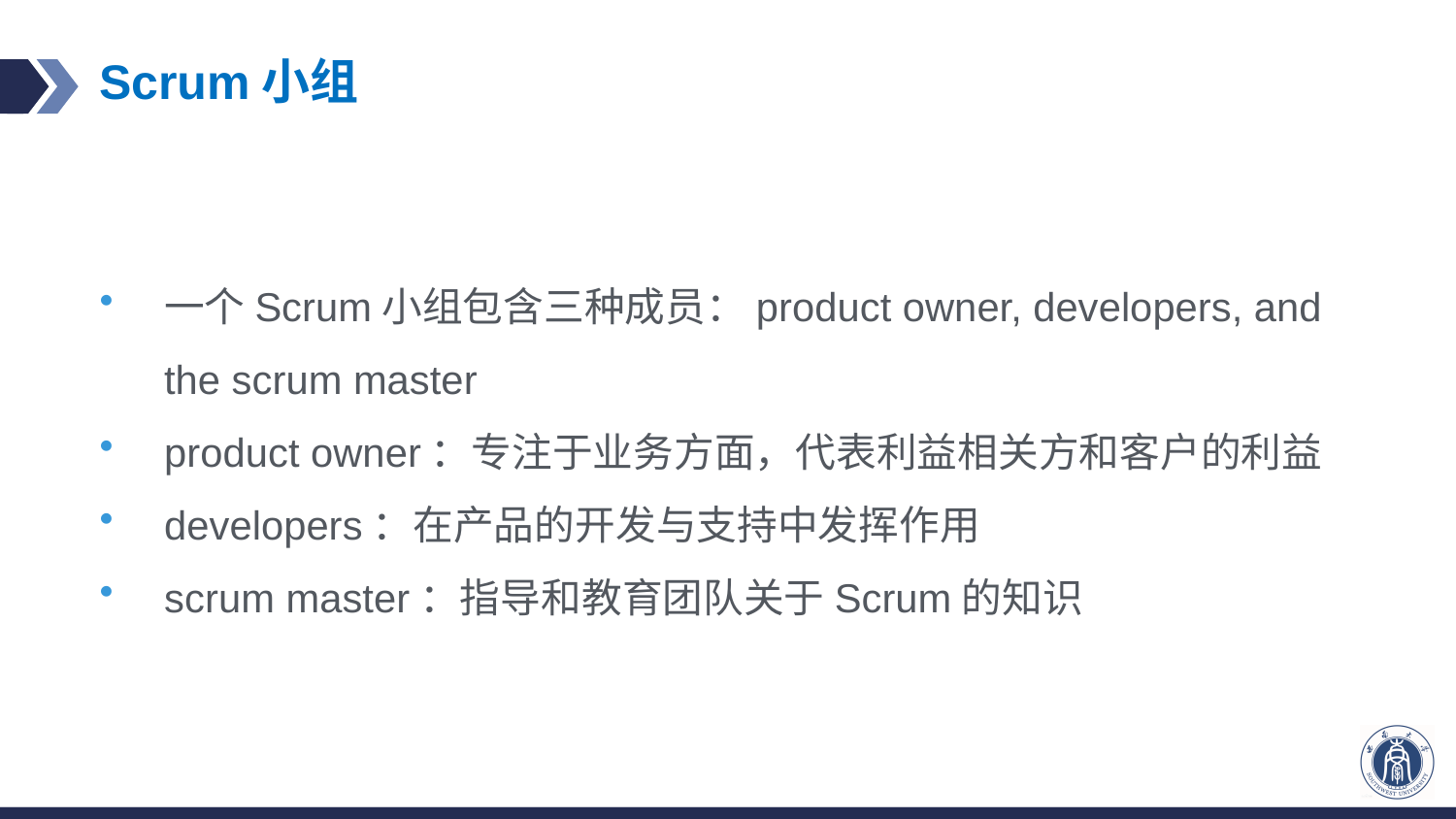

# Scrum小组
一个Scrum小组包含三种成员：product owner, developers, and the scrum master
product owner：专注于业务方面，代表利益相关方和客户的利益
developers：在产品的开发与支持中发挥作用
scrum master：指导和教育团队关于Scrum的知识